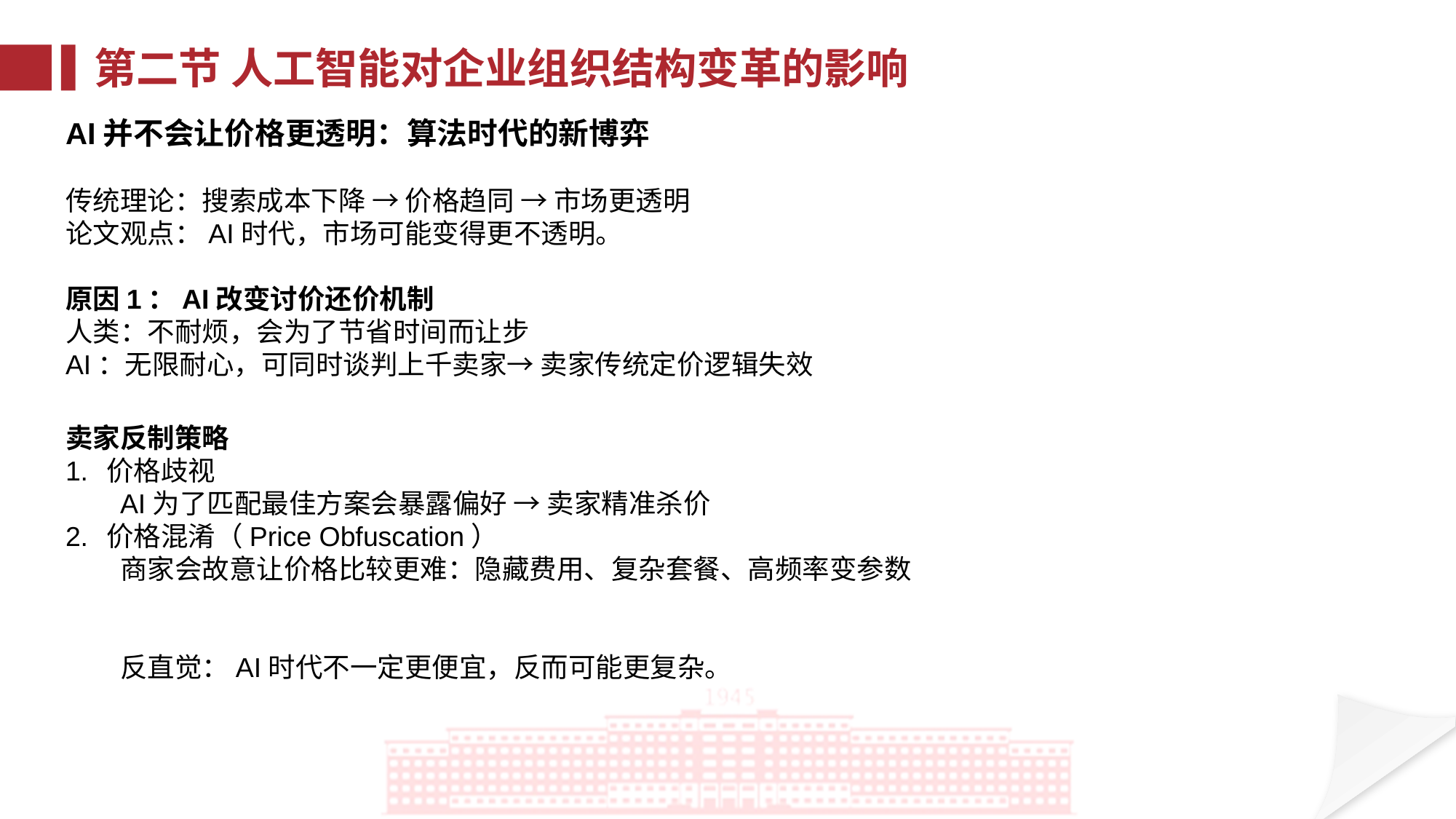

第二节 人工智能对企业组织结构变革的影响
AI并不会让价格更透明：算法时代的新博弈

传统理论：搜索成本下降 → 价格趋同 → 市场更透明
论文观点：AI时代，市场可能变得更不透明。

原因1：AI改变讨价还价机制
人类：不耐烦，会为了节省时间而让步
AI：无限耐心，可同时谈判上千卖家→ 卖家传统定价逻辑失效
卖家反制策略
价格歧视
AI为了匹配最佳方案会暴露偏好 → 卖家精准杀价
价格混淆（Price Obfuscation）
商家会故意让价格比较更难：隐藏费用、复杂套餐、高频率变参数

反直觉：AI时代不一定更便宜，反而可能更复杂。